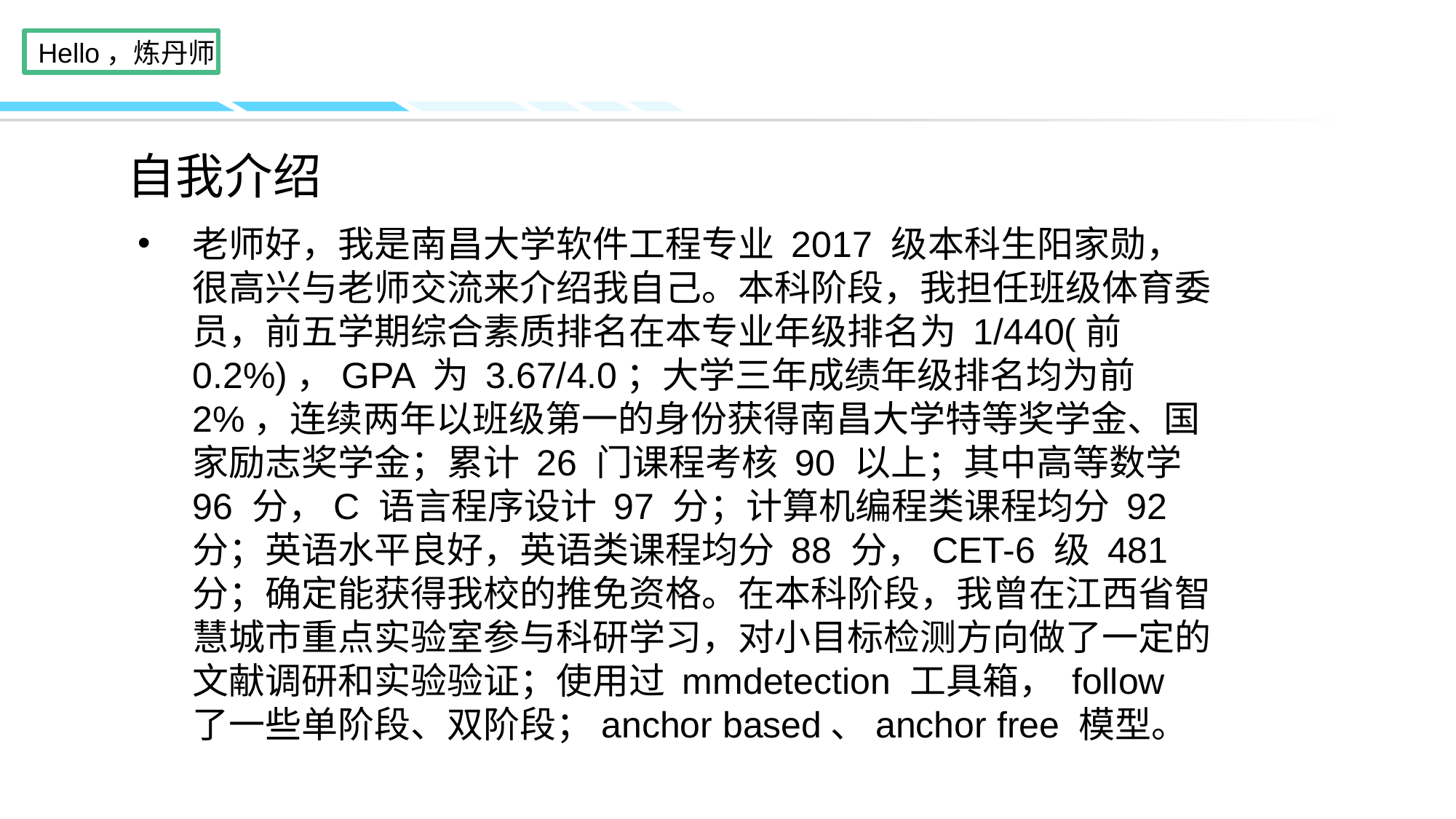

# 自我介绍
老师好，我是南昌大学软件工程专业 2017 级本科生阳家勋，很高兴与老师交流来介绍我自己。本科阶段，我担任班级体育委员，前五学期综合素质排名在本专业年级排名为 1/440(前0.2%)，GPA 为 3.67/4.0；大学三年成绩年级排名均为前2%，连续两年以班级第一的身份获得南昌大学特等奖学金、国家励志奖学金；累计 26 门课程考核 90 以上；其中高等数学 96 分，C 语言程序设计 97 分；计算机编程类课程均分 92 分；英语水平良好，英语类课程均分 88 分，CET-6 级 481 分；确定能获得我校的推免资格。在本科阶段，我曾在江西省智慧城市重点实验室参与科研学习，对小目标检测方向做了一定的文献调研和实验验证；使用过 mmdetection 工具箱， follow 了一些单阶段、双阶段；anchor based、anchor free 模型。